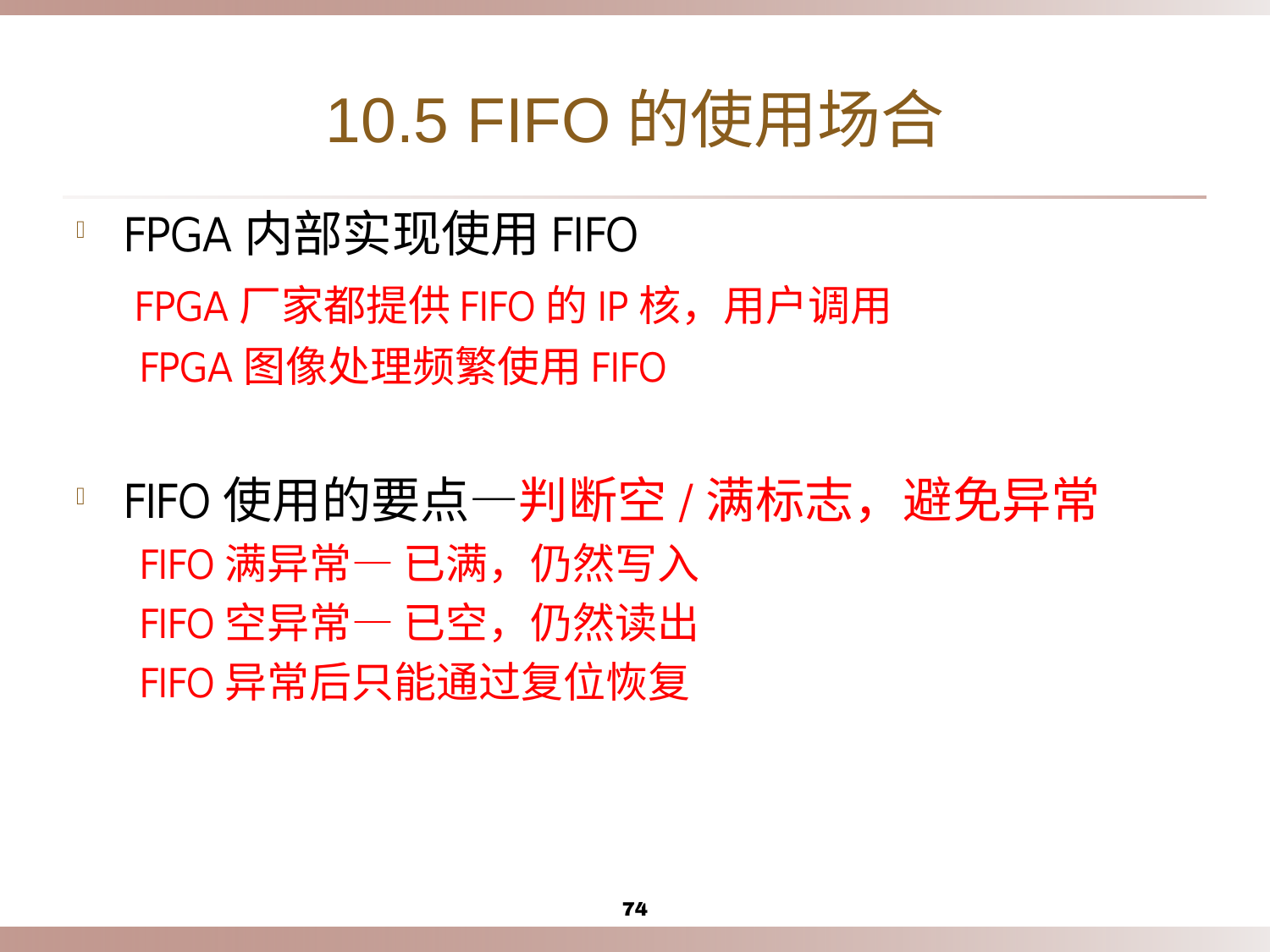

# 10.5 FIFO的使用场合
FPGA内部实现使用FIFO
    FPGA厂家都提供FIFO的IP核，用户调用
     FPGA图像处理频繁使用FIFO

FIFO使用的要点—判断空/满标志，避免异常
     FIFO满异常— 已满，仍然写入
     FIFO空异常— 已空，仍然读出
     FIFO异常后只能通过复位恢复

74